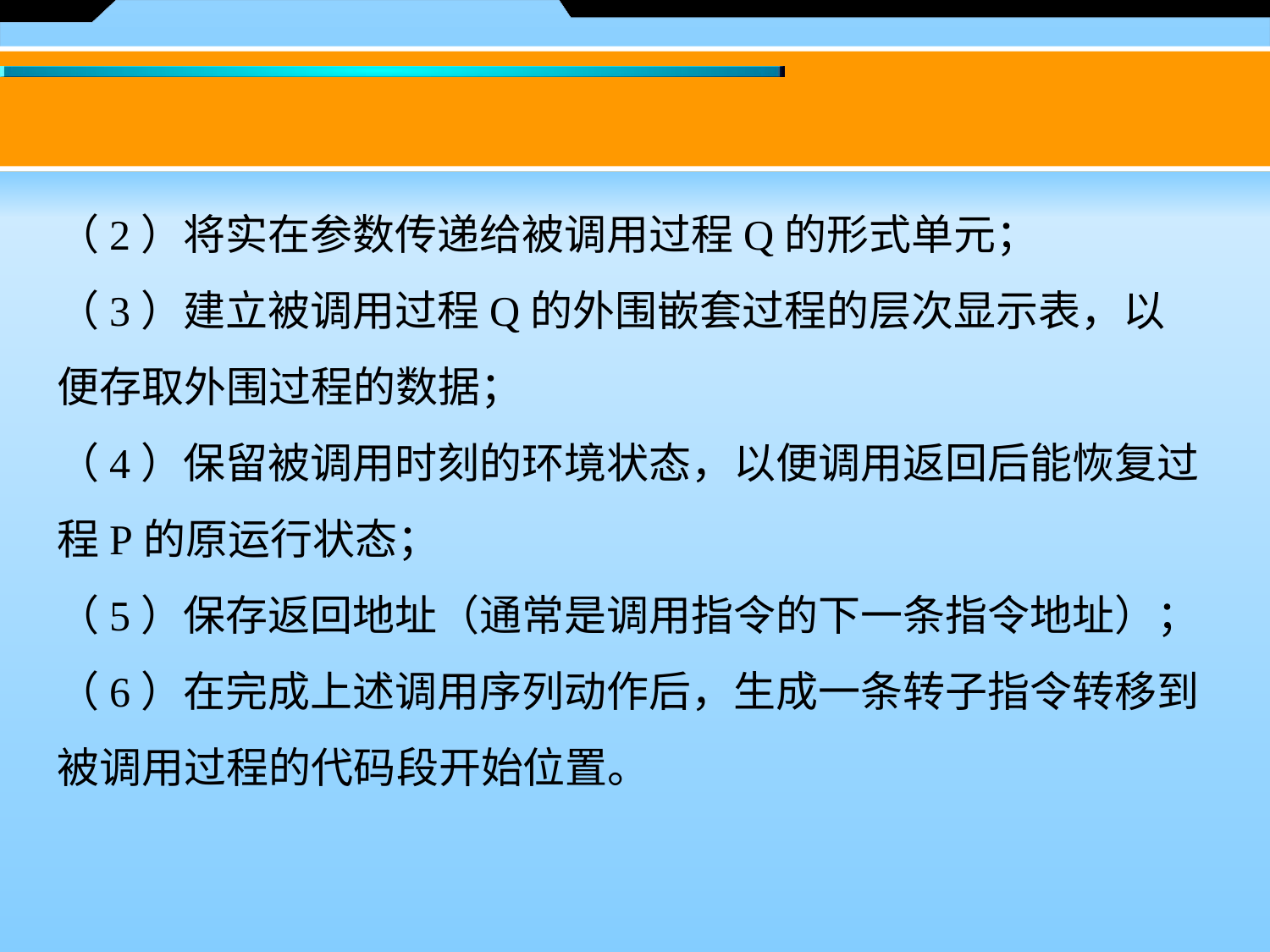

（2）将实在参数传递给被调用过程Q的形式单元；
（3）建立被调用过程Q的外围嵌套过程的层次显示表，以便存取外围过程的数据；
（4）保留被调用时刻的环境状态，以便调用返回后能恢复过程P的原运行状态；
（5）保存返回地址（通常是调用指令的下一条指令地址）；
（6）在完成上述调用序列动作后，生成一条转子指令转移到被调用过程的代码段开始位置。